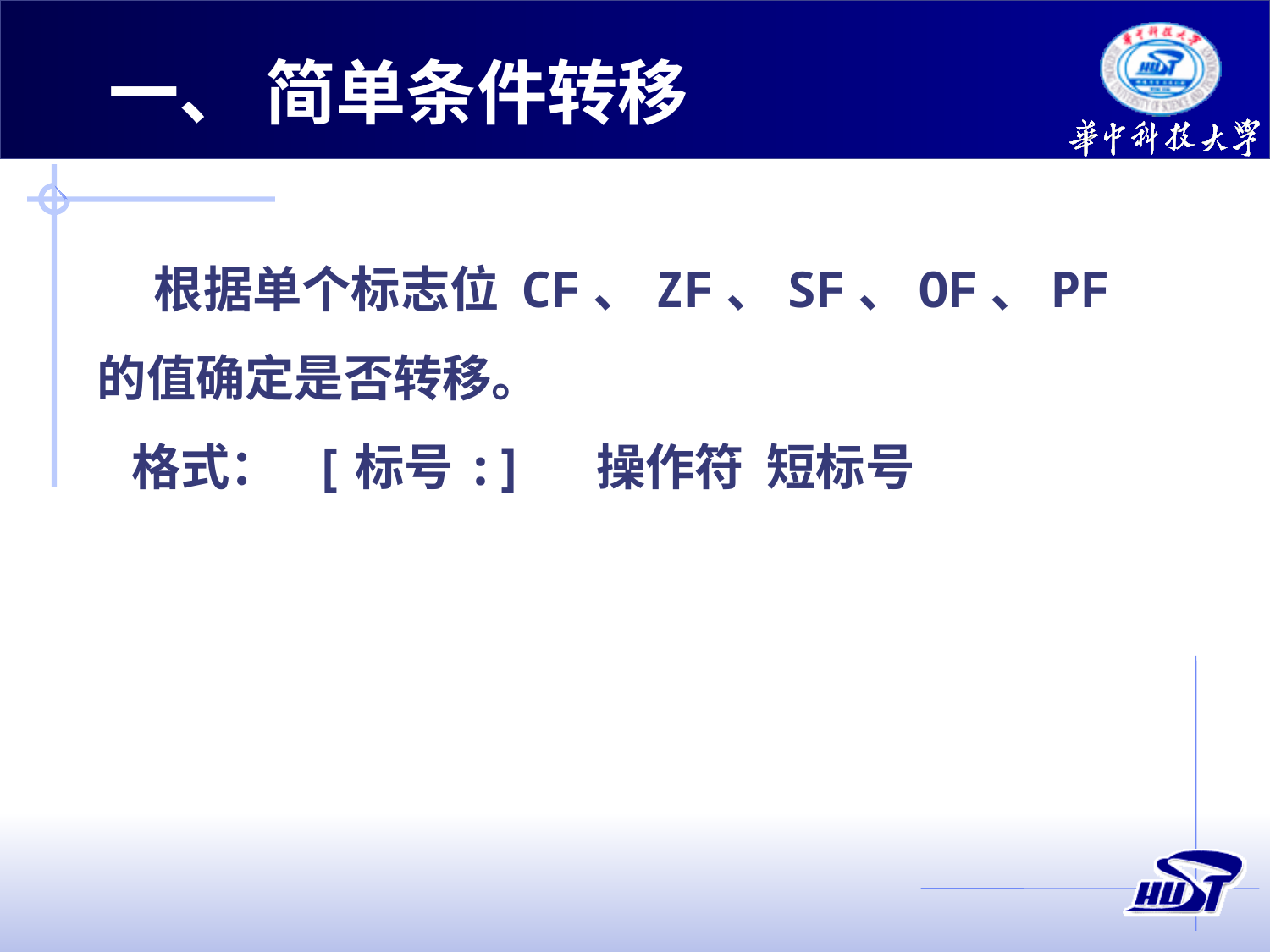

一、 简单条件转移

    根据单个标志位 CF、ZF、SF、OF、PF的值确定是否转移。
  格式：  [标号:]  操作符  短标号